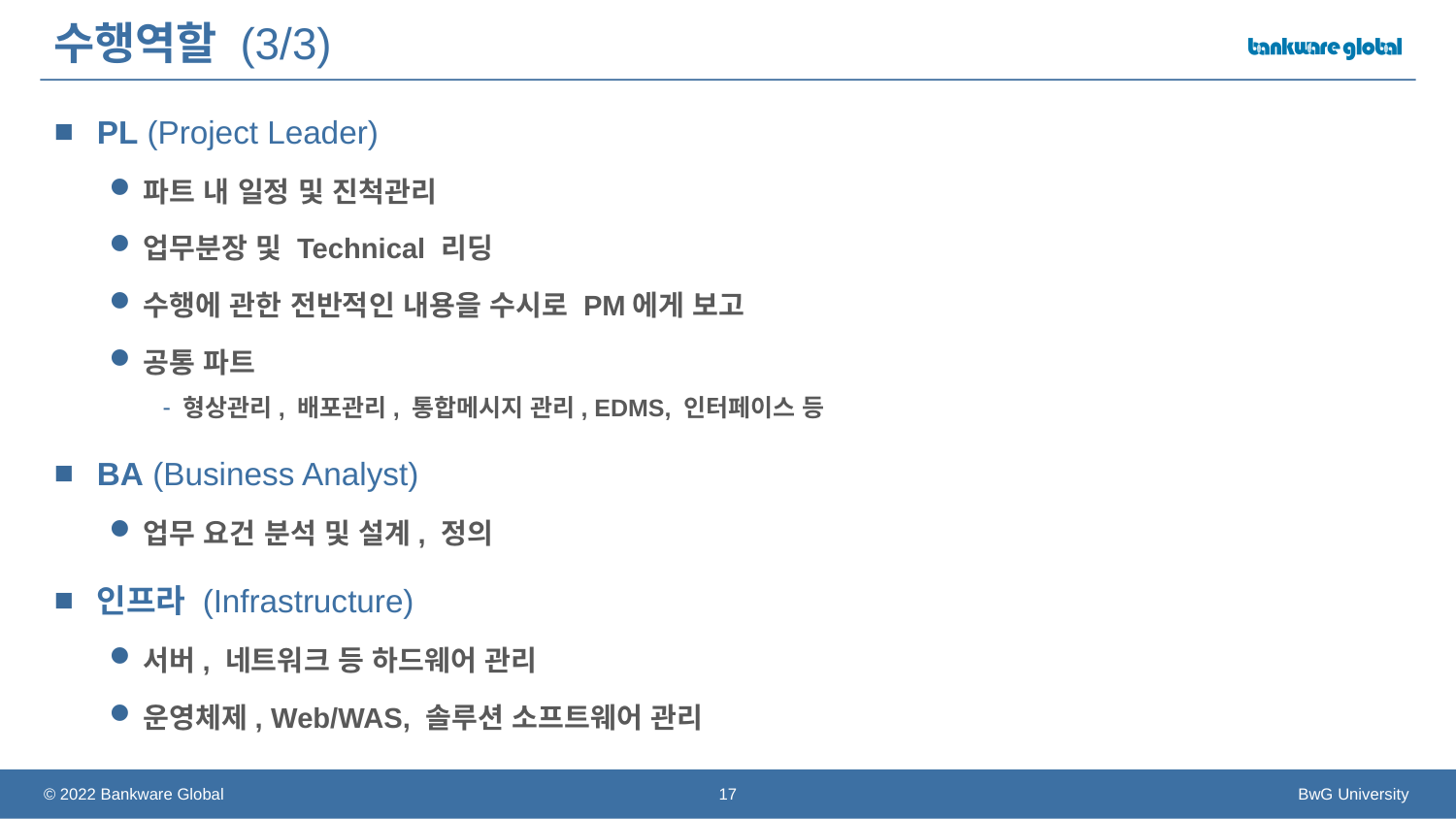

# 수행역할 (3/3)
PL (Project Leader)
파트 내 일정 및 진척관리
업무분장 및 Technical 리딩
수행에 관한 전반적인 내용을 수시로 PM에게 보고
공통 파트
형상관리, 배포관리, 통합메시지 관리, EDMS, 인터페이스 등
BA (Business Analyst)
업무 요건 분석 및 설계, 정의
인프라 (Infrastructure)
서버, 네트워크 등 하드웨어 관리
운영체제, Web/WAS, 솔루션 소프트웨어 관리

17